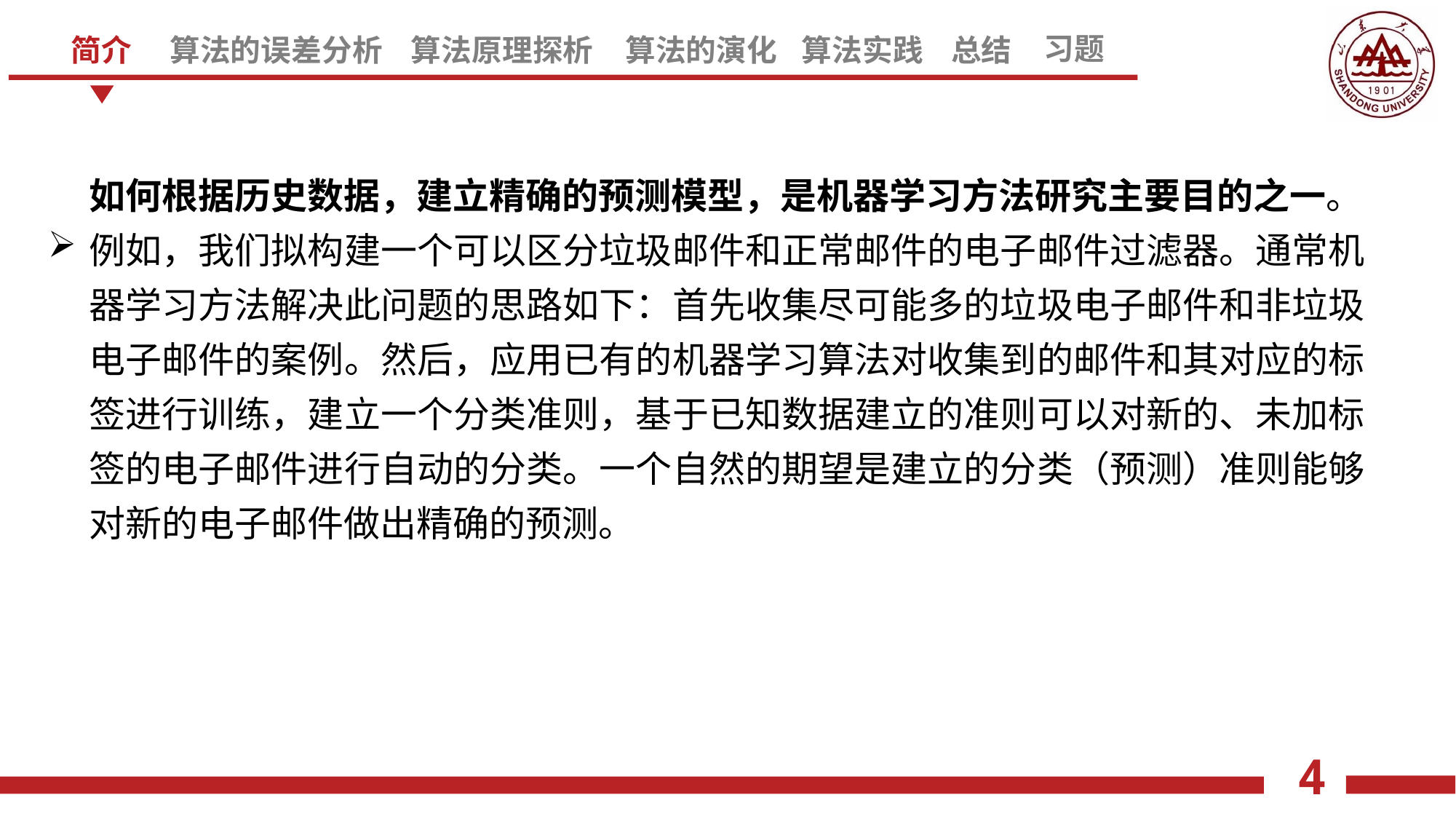

如何根据历史数据，建立精确的预测模型，是机器学习方法研究主要目的之一。
例如，我们拟构建一个可以区分垃圾邮件和正常邮件的电子邮件过滤器。通常机器学习方法解决此问题的思路如下：首先收集尽可能多的垃圾电子邮件和非垃圾电子邮件的案例。然后，应用已有的机器学习算法对收集到的邮件和其对应的标签进行训练，建立一个分类准则，基于已知数据建立的准则可以对新的、未加标签的电子邮件进行自动的分类。一个自然的期望是建立的分类（预测）准则能够对新的电子邮件做出精确的预测。